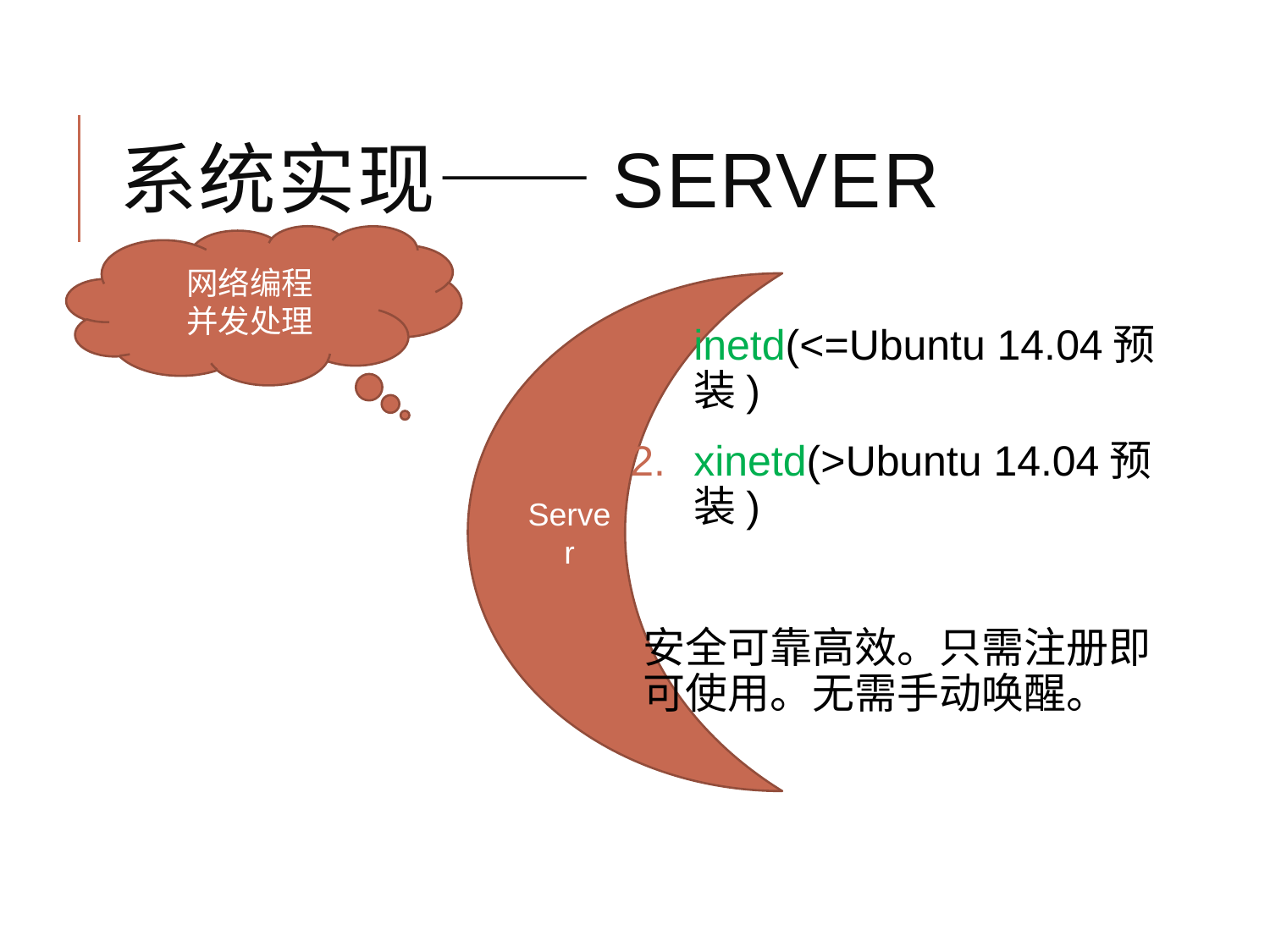

# 系统实现——sERVER
网络编程
并发处理
Server
inetd(<=Ubuntu 14.04预装)
xinetd(>Ubuntu 14.04预装)

安全可靠高效。只需注册即可使用。无需手动唤醒。